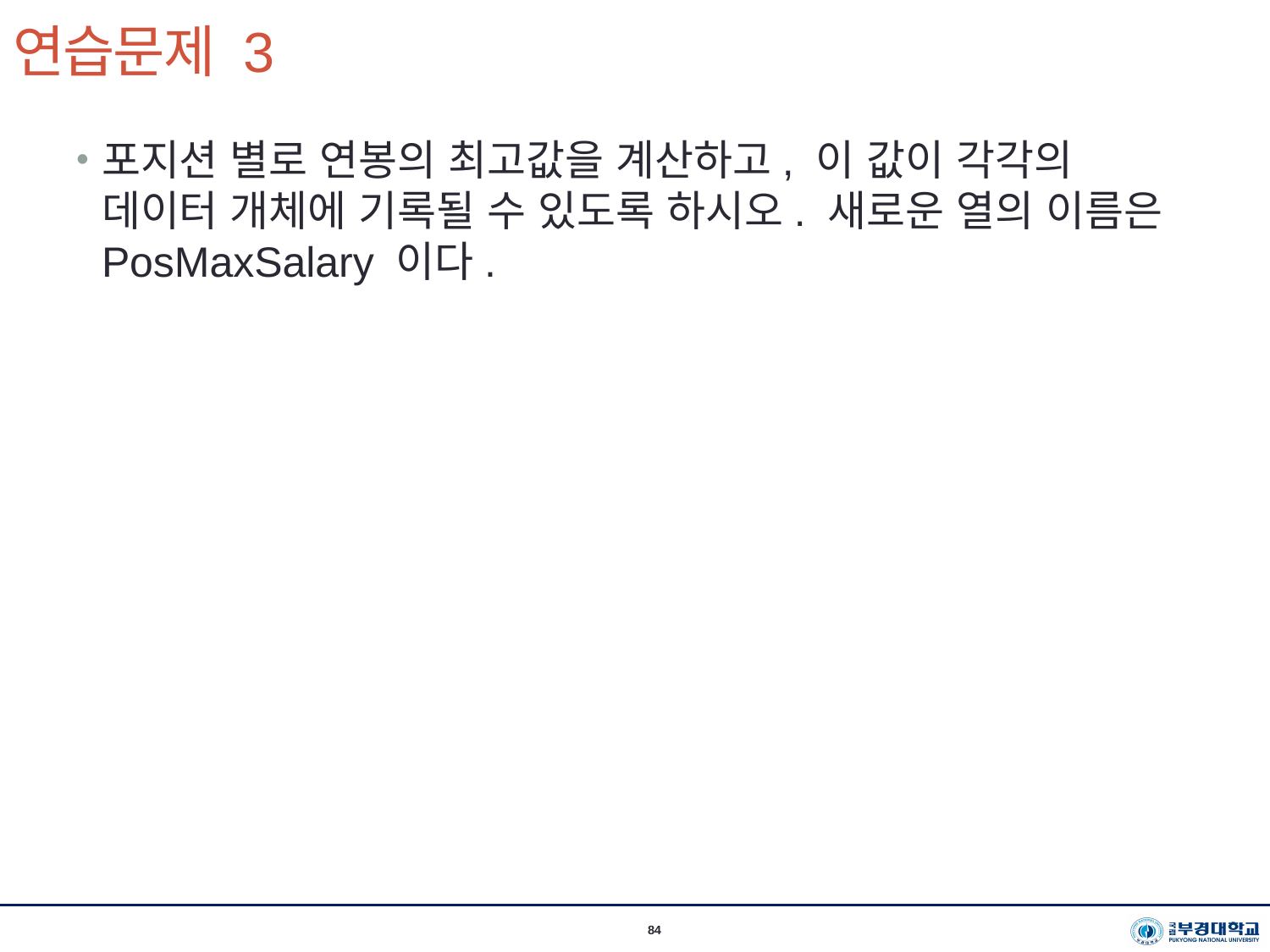

# 연습문제 3
시스템경영공학부 이지환 교수(2020-2학기)
84
포지션 별로 연봉의 최고값을 계산하고, 이 값이 각각의 데이터 개체에 기록될 수 있도록 하시오. 새로운 열의 이름은 PosMaxSalary 이다.